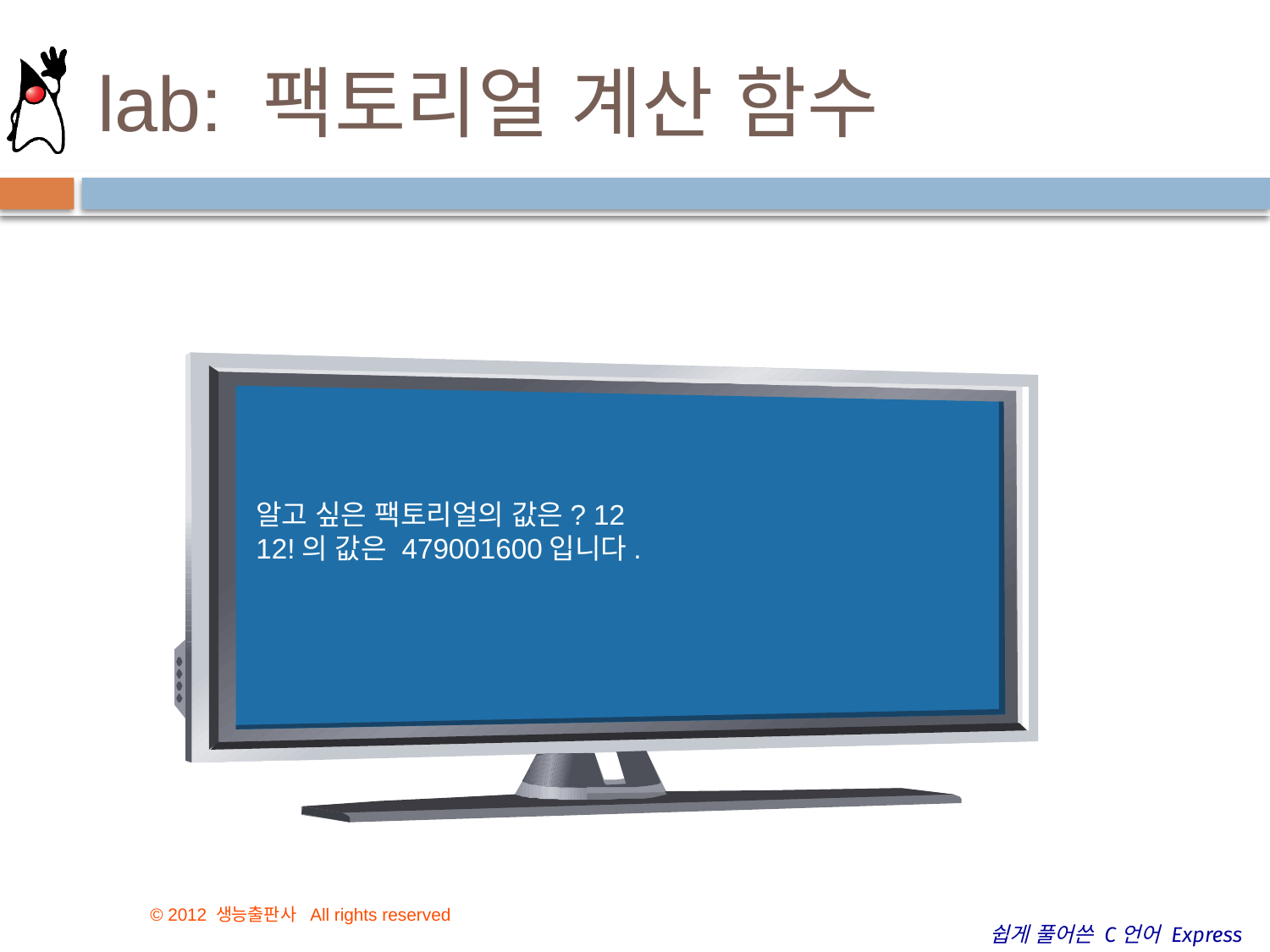

# lab: 팩토리얼 계산 함수

알고 싶은 팩토리얼의 값은? 12
12!의 값은 479001600입니다.